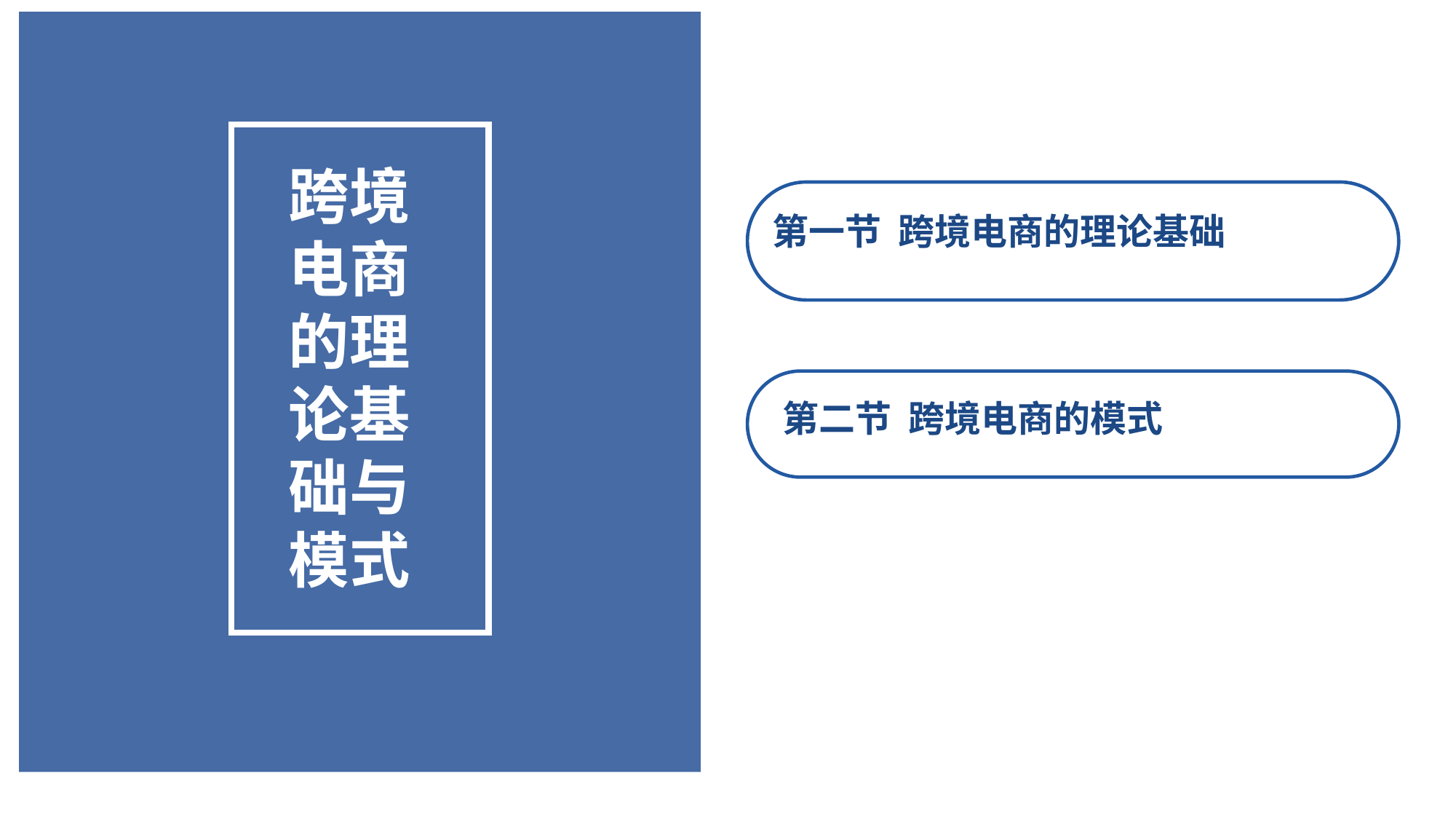

跨境电商的理论基础与模式

第一节  跨境电商的理论基础

第二节  跨境电商的模式